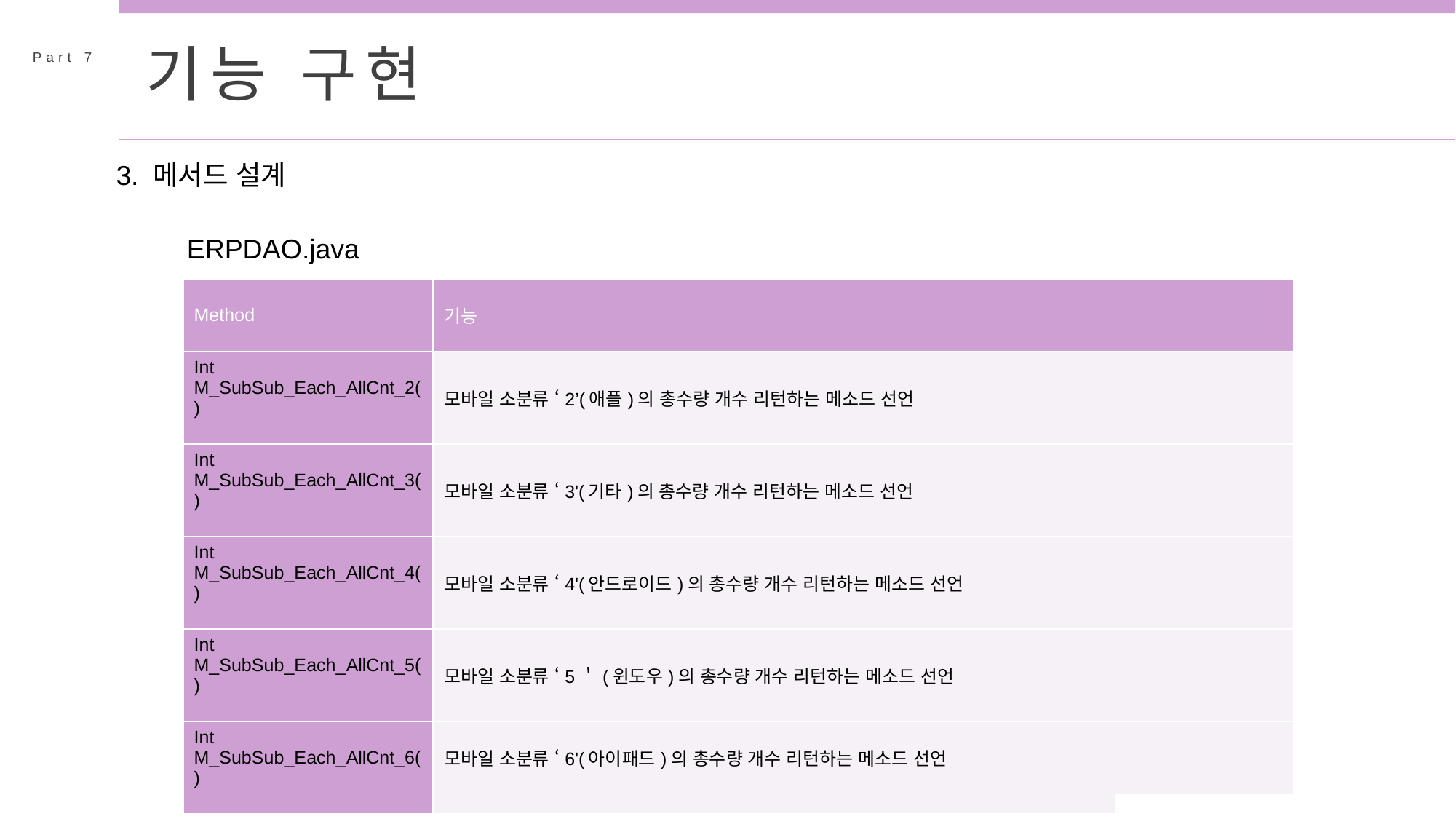

기능 구현
Part 7
3. 메서드 설계
ERPDAO.java
| Method | 기능 |
| --- | --- |
| Int M\_SubSub\_Each\_AllCnt\_2() | 모바일 소분류 ‘2’(애플)의 총수량 개수 리턴하는 메소드 선언 |
| Int M\_SubSub\_Each\_AllCnt\_3() | 모바일 소분류 ‘3'(기타)의 총수량 개수 리턴하는 메소드 선언 |
| Int M\_SubSub\_Each\_AllCnt\_4() | 모바일 소분류 ‘4'(안드로이드)의 총수량 개수 리턴하는 메소드 선언 |
| Int M\_SubSub\_Each\_AllCnt\_5() | 모바일 소분류 ‘5＇(윈도우)의 총수량 개수 리턴하는 메소드 선언 |
| Int M\_SubSub\_Each\_AllCnt\_6() | 모바일 소분류 ‘6'(아이패드)의 총수량 개수 리턴하는 메소드 선언 |